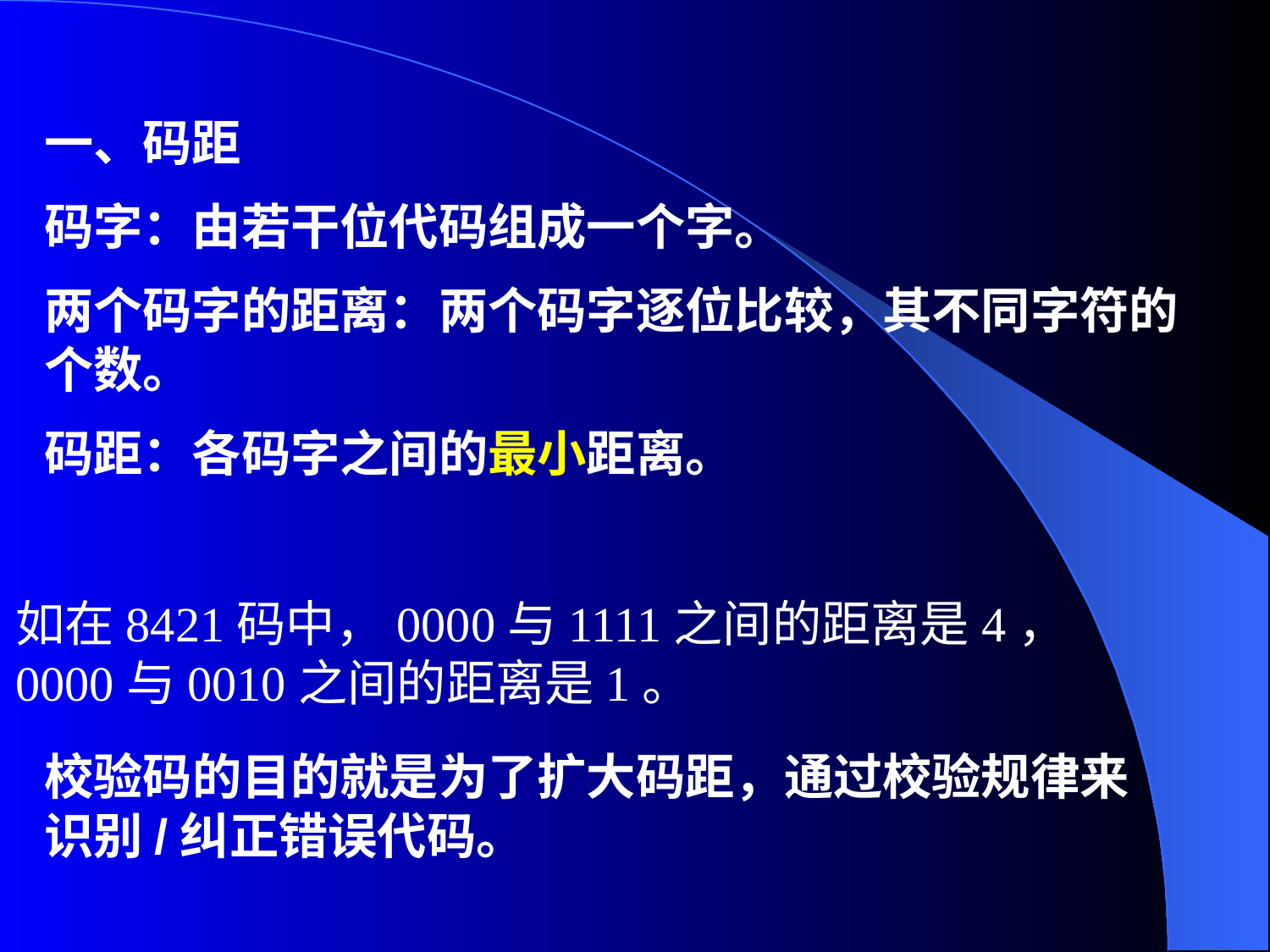

一、码距
码字：由若干位代码组成一个字。
两个码字的距离：两个码字逐位比较，其不同字符的个数。
码距：各码字之间的最小距离。
如在8421码中，0000与1111之间的距离是4，
0000与0010之间的距离是1。
校验码的目的就是为了扩大码距，通过校验规律来识别/纠正错误代码。